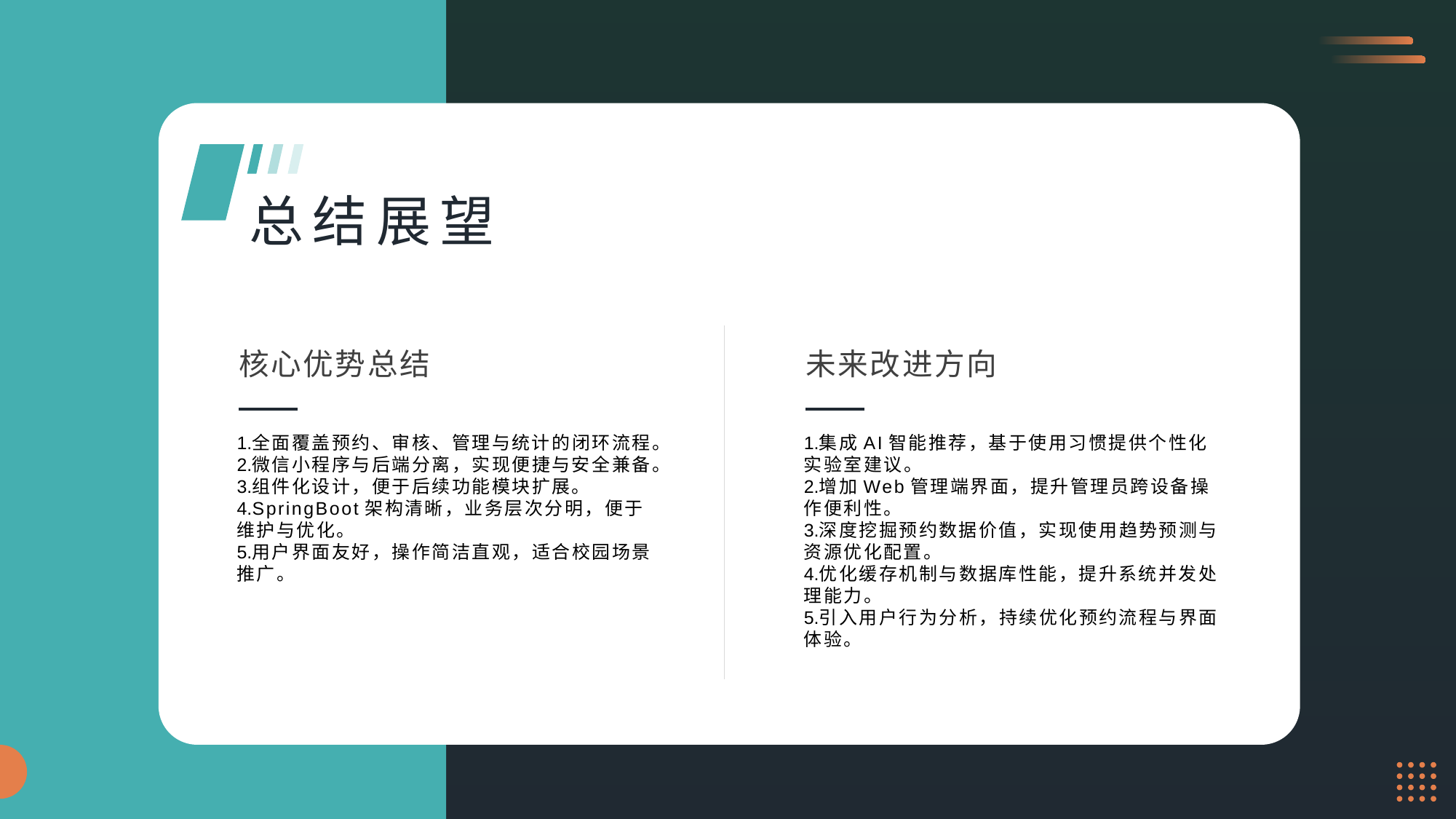

总结展望
核心优势总结
未来改进方向
全面覆盖预约、审核、管理与统计的闭环流程。
微信小程序与后端分离，实现便捷与安全兼备。
组件化设计，便于后续功能模块扩展。
SpringBoot架构清晰，业务层次分明，便于维护与优化。
用户界面友好，操作简洁直观，适合校园场景推广。
集成AI智能推荐，基于使用习惯提供个性化实验室建议。
增加Web管理端界面，提升管理员跨设备操作便利性。
深度挖掘预约数据价值，实现使用趋势预测与资源优化配置。
优化缓存机制与数据库性能，提升系统并发处理能力。
引入用户行为分析，持续优化预约流程与界面体验。